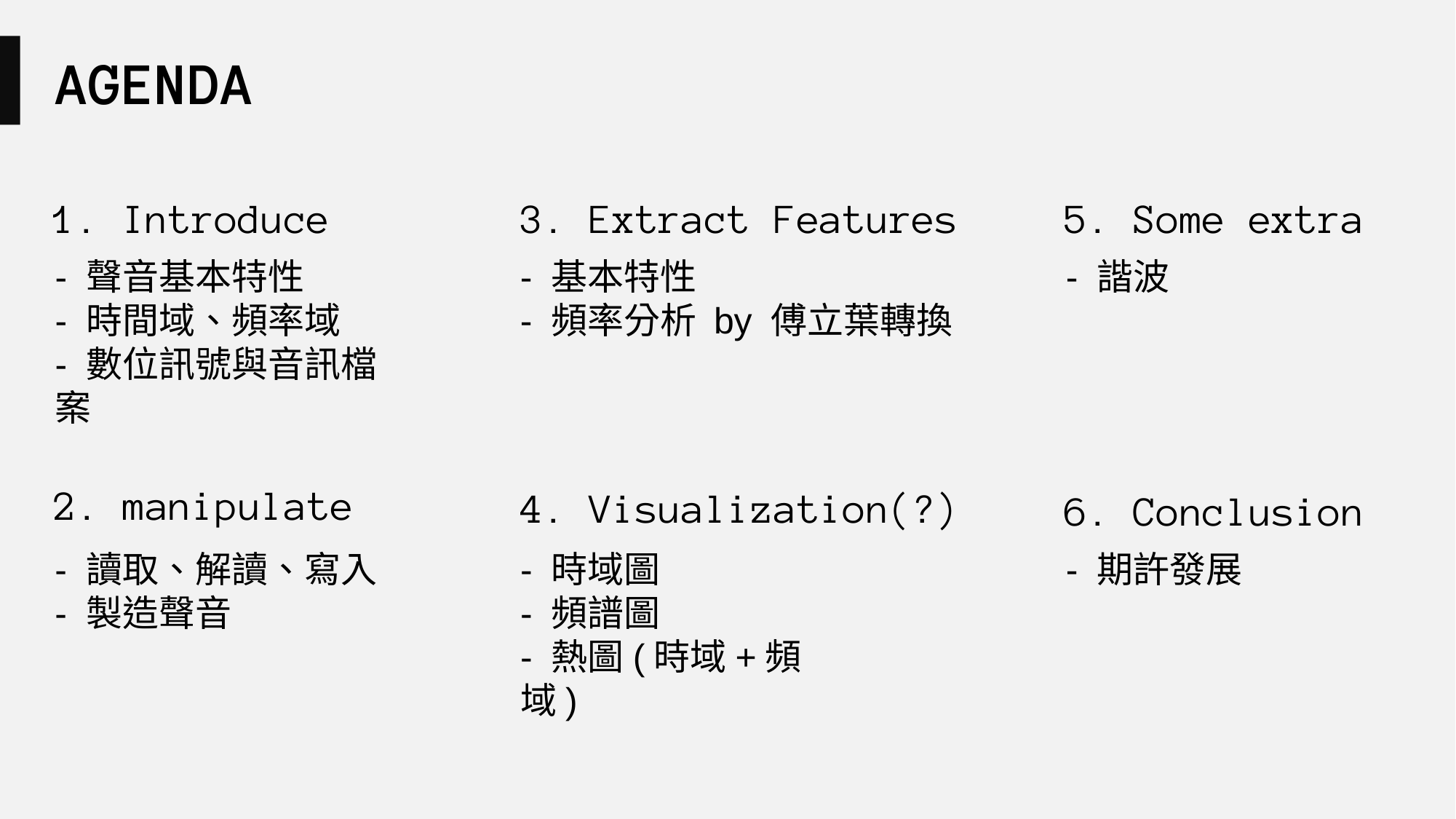

AGENDA
1. Introduce
- 聲音基本特性
- 時間域、頻率域
- 數位訊號與音訊檔案
3. Extract Features
- 基本特性
- 頻率分析 by 傅立葉轉換
5. Some extra
- 諧波
2. manipulate
- 讀取、解讀、寫入
- 製造聲音
4. Visualization(?)
- 時域圖
- 頻譜圖
- 熱圖(時域+頻域)
6. Conclusion
- 期許發展